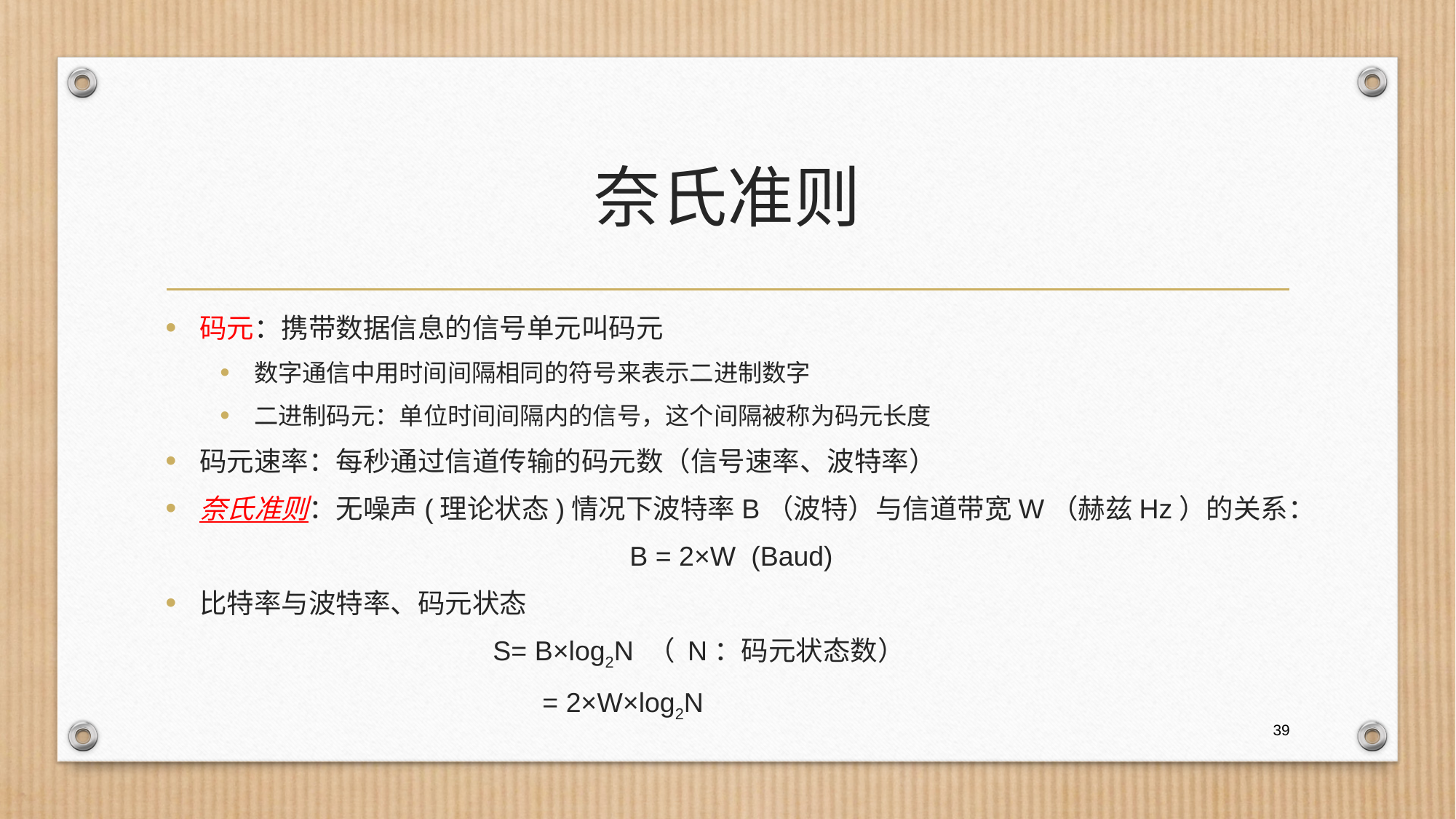

# 奈氏准则
码元：携带数据信息的信号单元叫码元
数字通信中用时间间隔相同的符号来表示二进制数字
二进制码元：单位时间间隔内的信号，这个间隔被称为码元长度
码元速率：每秒通过信道传输的码元数（信号速率、波特率）
奈氏准则：无噪声(理论状态)情况下波特率B（波特）与信道带宽W（赫兹Hz）的关系：
 B = 2×W  (Baud)
比特率与波特率、码元状态
			S= B×log2N （ N：码元状态数）
	  			  = 2×W×log2N

39